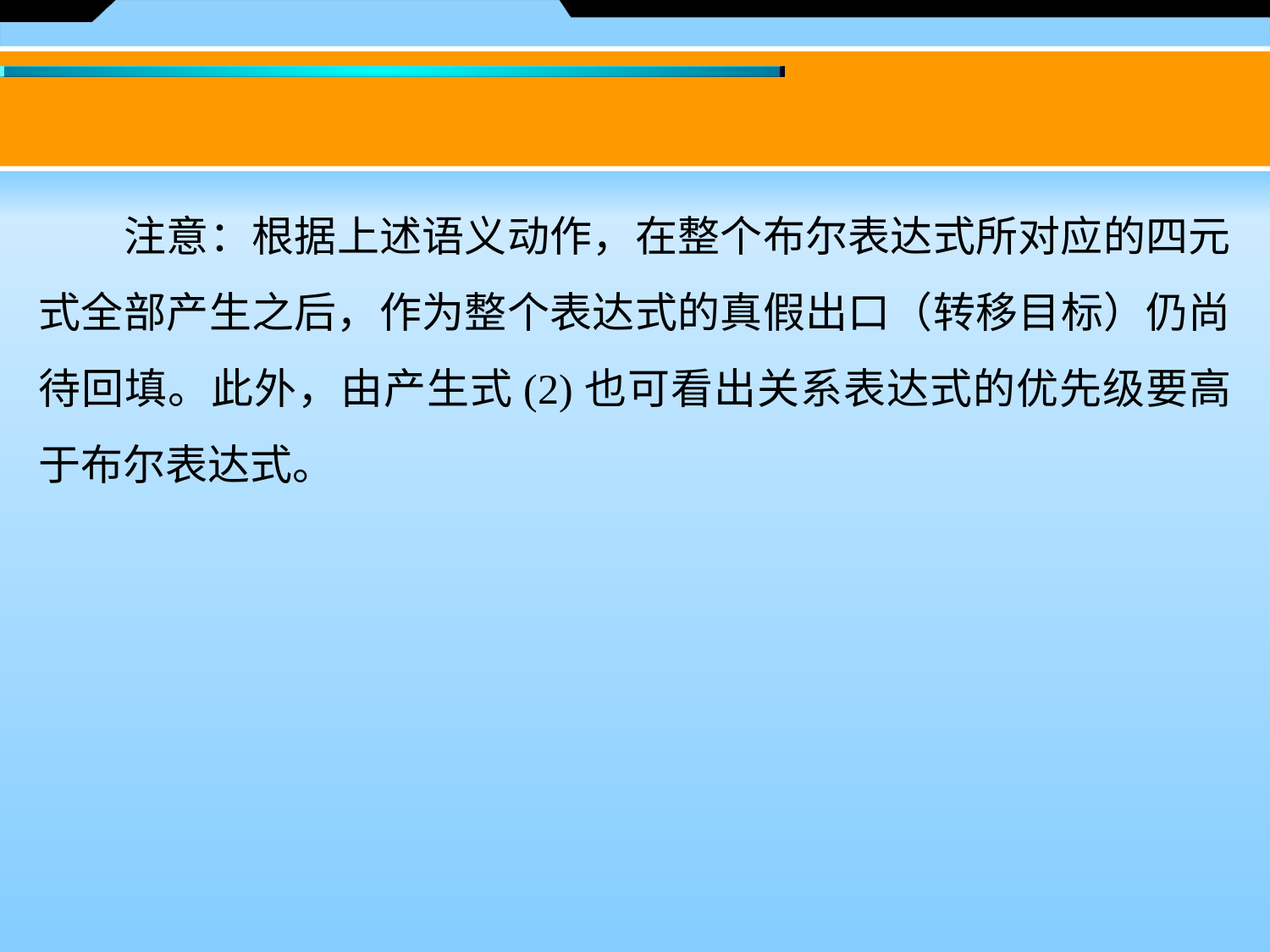

注意：根据上述语义动作，在整个布尔表达式所对应的四元式全部产生之后，作为整个表达式的真假出口（转移目标）仍尚待回填。此外，由产生式(2)也可看出关系表达式的优先级要高于布尔表达式。